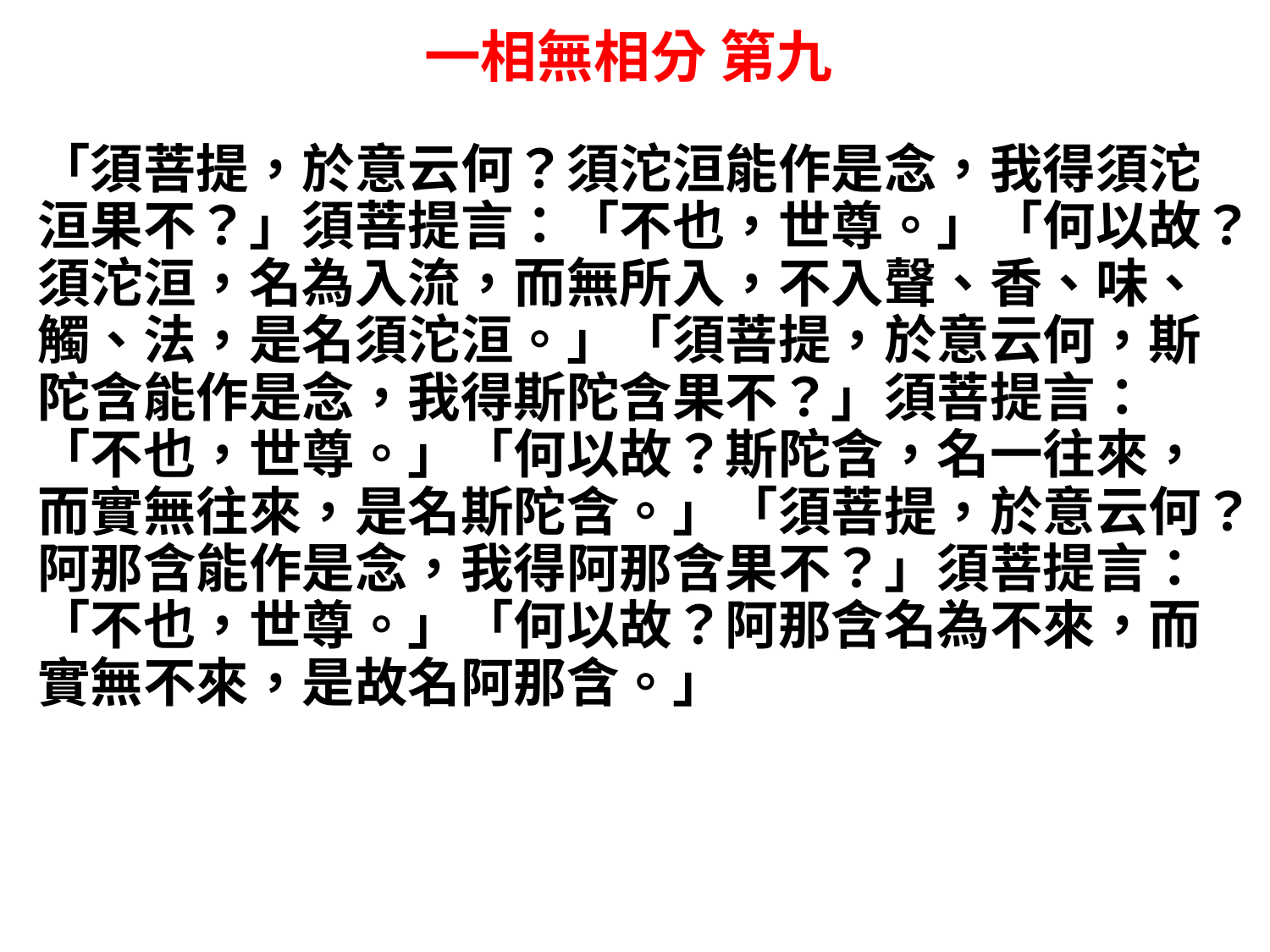

# 一相無相分 第九
「須菩提，於意云何？須沱洹能作是念，我得須沱洹果不？」須菩提言：「不也，世尊。」「何以故？須沱洹，名為入流，而無所入，不入聲、香、味、觸、法，是名須沱洹。」「須菩提，於意云何，斯陀含能作是念，我得斯陀含果不？」須菩提言：「不也，世尊。」「何以故？斯陀含，名一往來，而實無往來，是名斯陀含。」「須菩提，於意云何？阿那含能作是念，我得阿那含果不？」須菩提言：「不也，世尊。」「何以故？阿那含名為不來，而實無不來，是故名阿那含。」